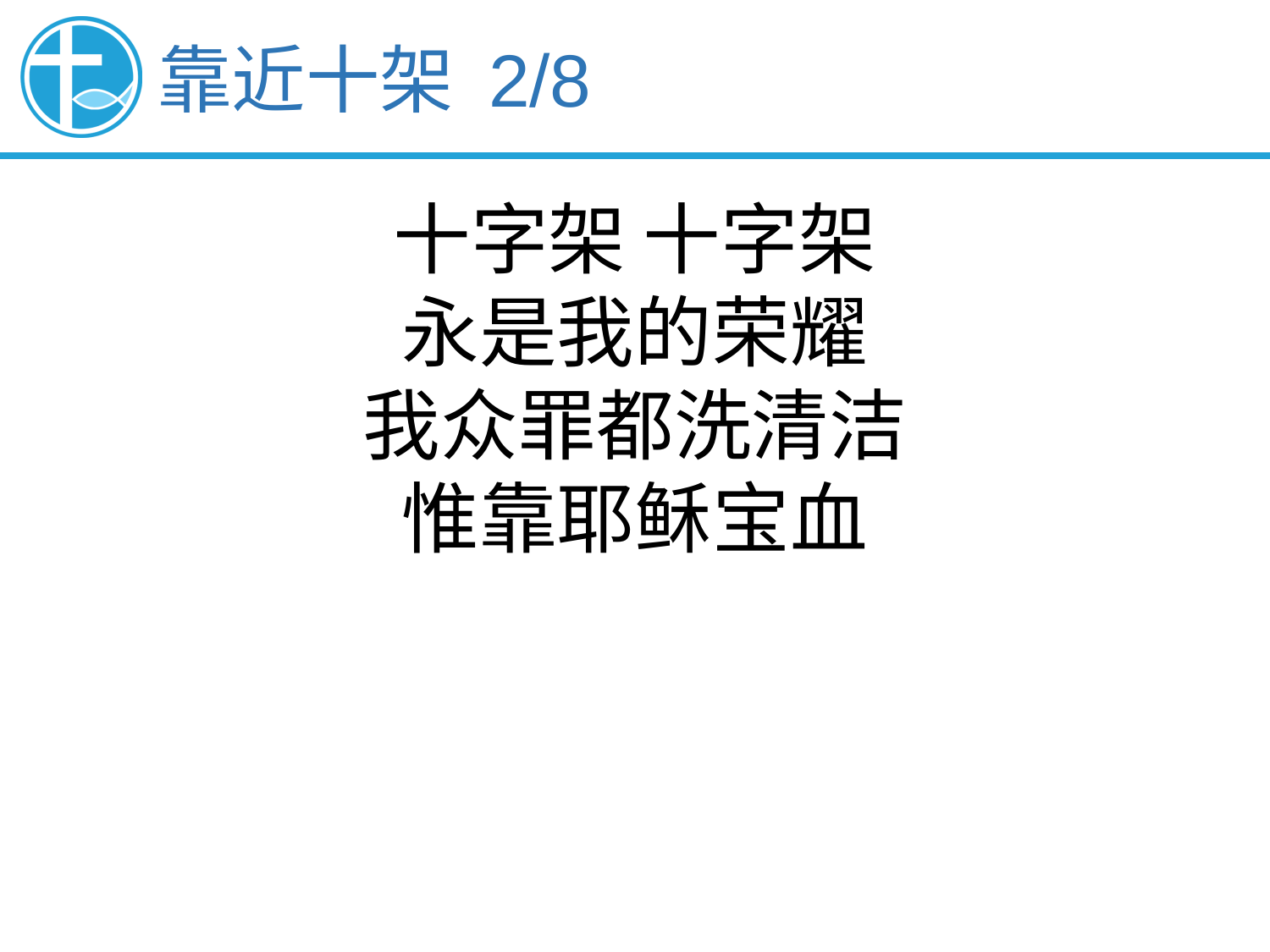

靠近十架 2/8
十字架 十字架
永是我的荣耀
我众罪都洗清洁
惟靠耶稣宝血